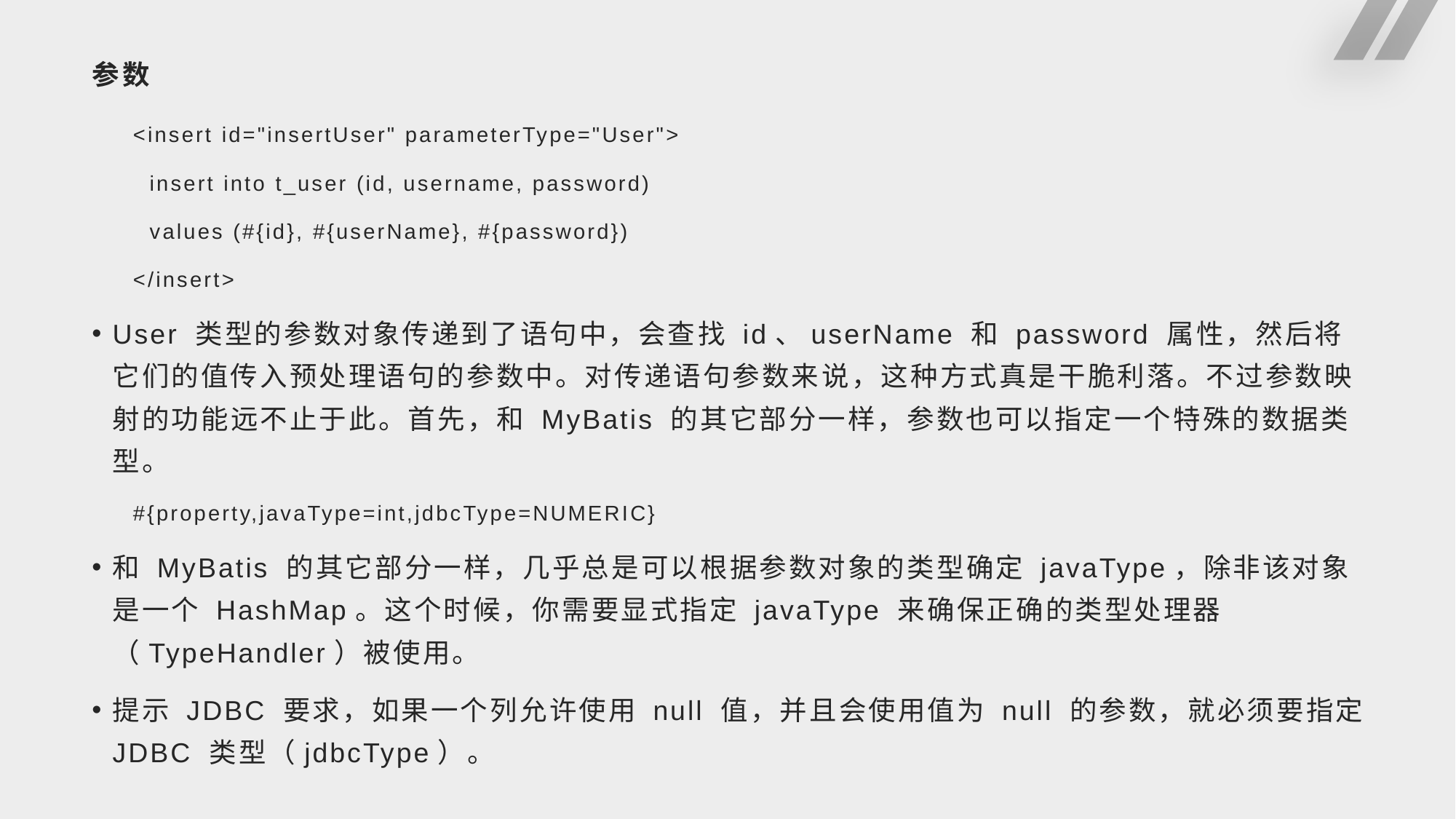

# 参数
<insert id="insertUser" parameterType="User">
  insert into t_user (id, username, password)
  values (#{id}, #{userName}, #{password})
</insert>
User 类型的参数对象传递到了语句中，会查找 id、userName 和 password 属性，然后将它们的值传入预处理语句的参数中。对传递语句参数来说，这种方式真是干脆利落。不过参数映射的功能远不止于此。首先，和 MyBatis 的其它部分一样，参数也可以指定一个特殊的数据类型。
#{property,javaType=int,jdbcType=NUMERIC}
和 MyBatis 的其它部分一样，几乎总是可以根据参数对象的类型确定 javaType，除非该对象是一个 HashMap。这个时候，你需要显式指定 javaType 来确保正确的类型处理器（TypeHandler）被使用。
提示 JDBC 要求，如果一个列允许使用 null 值，并且会使用值为 null 的参数，就必须要指定 JDBC 类型（jdbcType）。